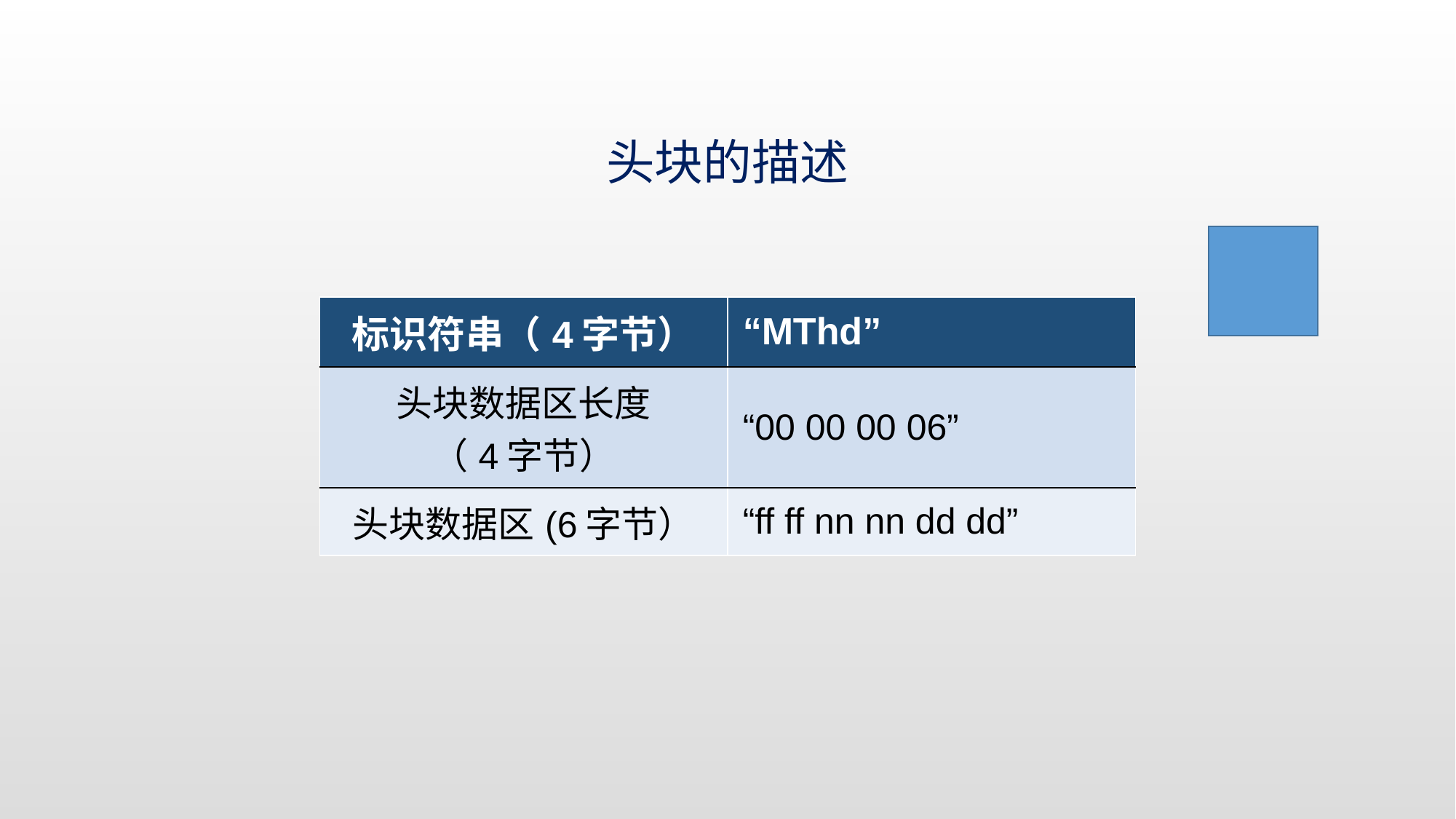

头块的描述

| 标识符串（4字节） | “MThd” |
| --- | --- |
| 头块数据区长度 （4字节） | “00 00 00 06” |
| 头块数据区(6字节） | “ff ff nn nn dd dd” |